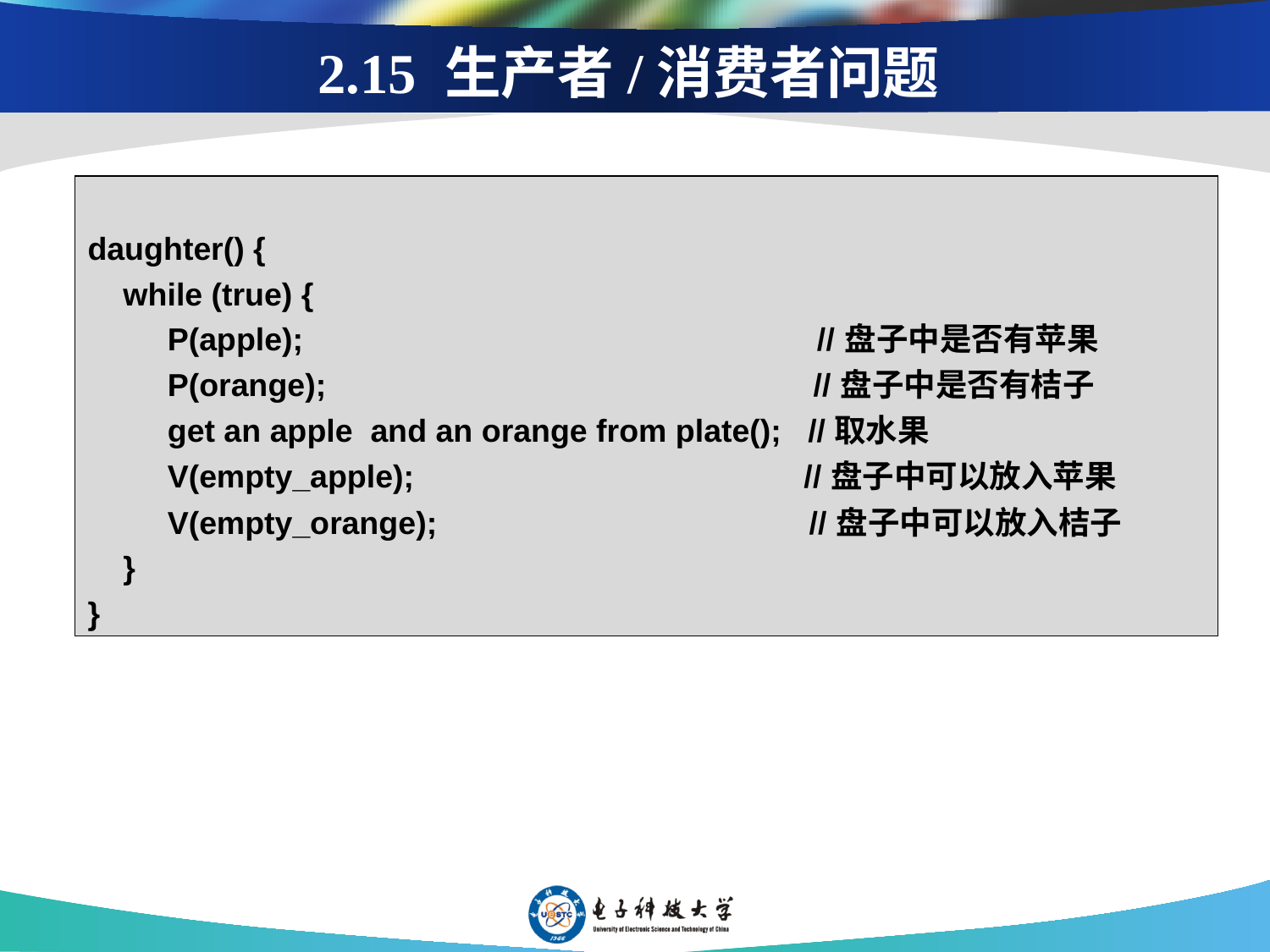

2.15 生产者/消费者问题

daughter() {
    while (true) {
         P(apple);                                                          //盘子中是否有苹果
         P(orange);                                                       //盘子中是否有桔子
         get an apple  and an orange from plate();   //取水果
         V(empty_apple);                                            //盘子中可以放入苹果
         V(empty_orange);                                          //盘子中可以放入桔子
    }
}